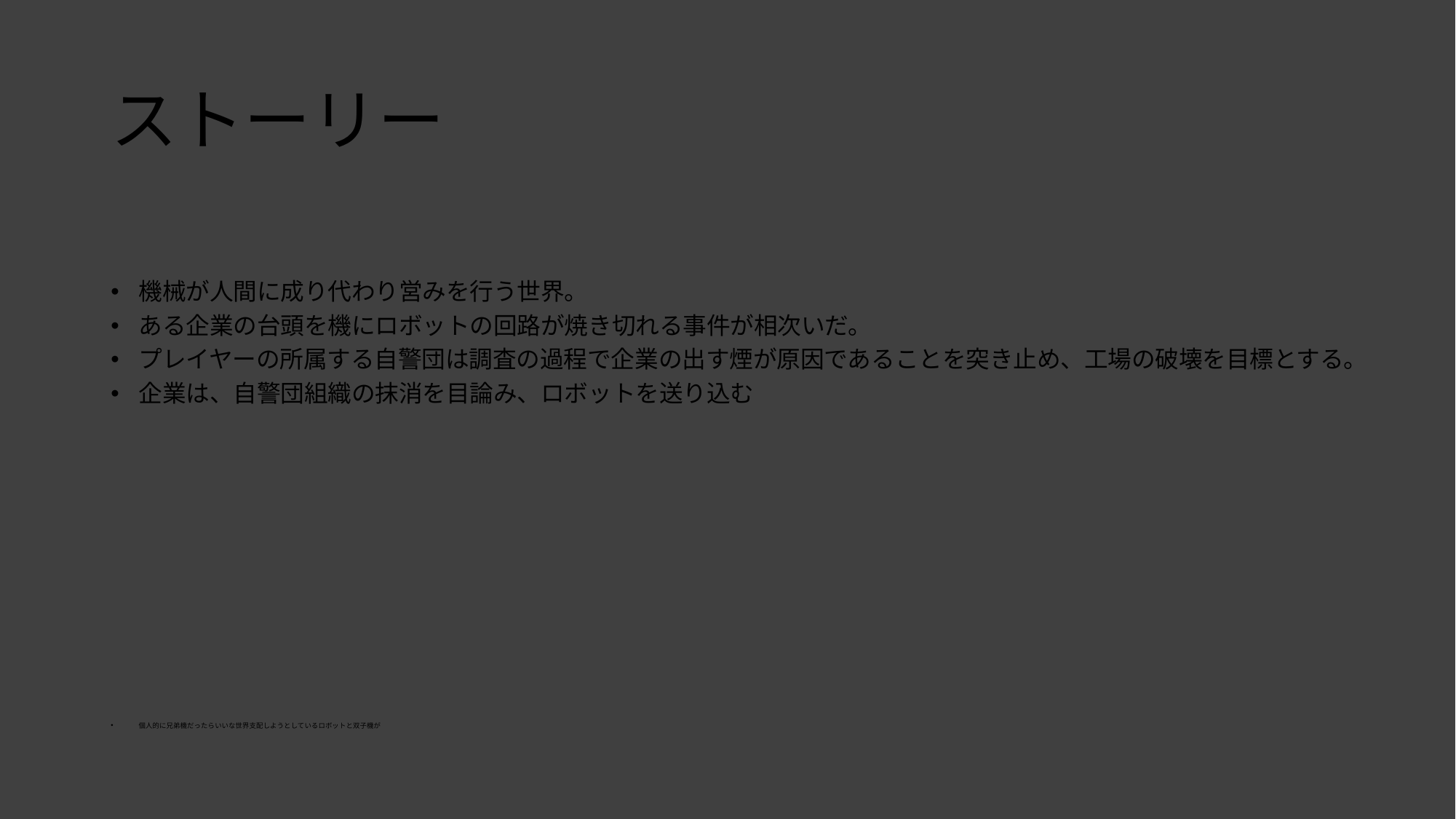

# ストーリー

機械が人間に成り代わり営みを行う世界。
ある企業の台頭を機にロボットの回路が焼き切れる事件が相次いだ。
プレイヤーの所属する自警団は調査の過程で企業の出す煙が原因であることを突き止め、工場の破壊を目標とする。
企業は、自警団組織の抹消を目論み、ロボットを送り込む

個人的に兄弟機だったらいいな世界支配しようとしているロボットと双子機が